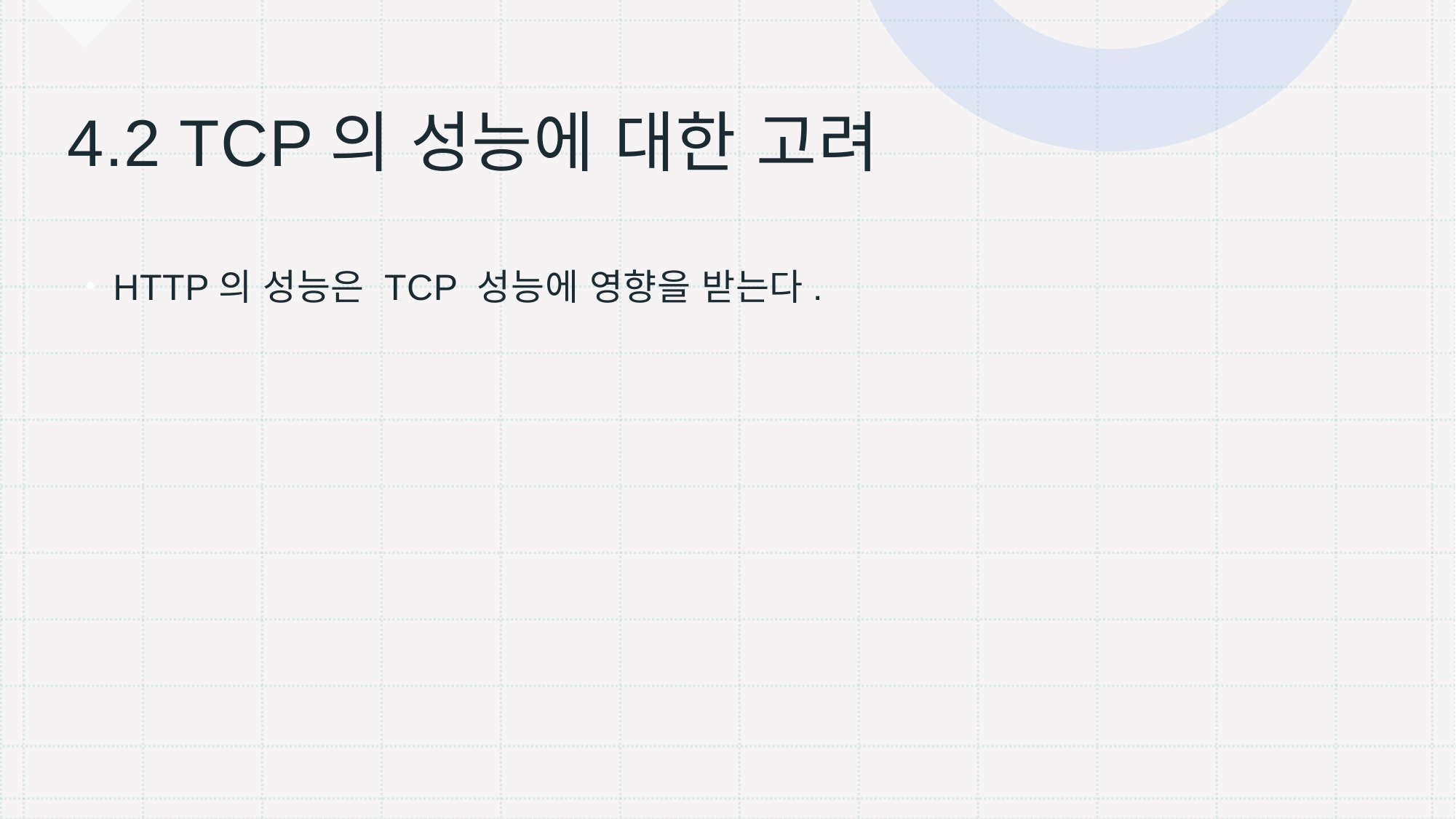

# 4.2 TCP의 성능에 대한 고려

HTTP의 성능은 TCP 성능에 영향을 받는다.